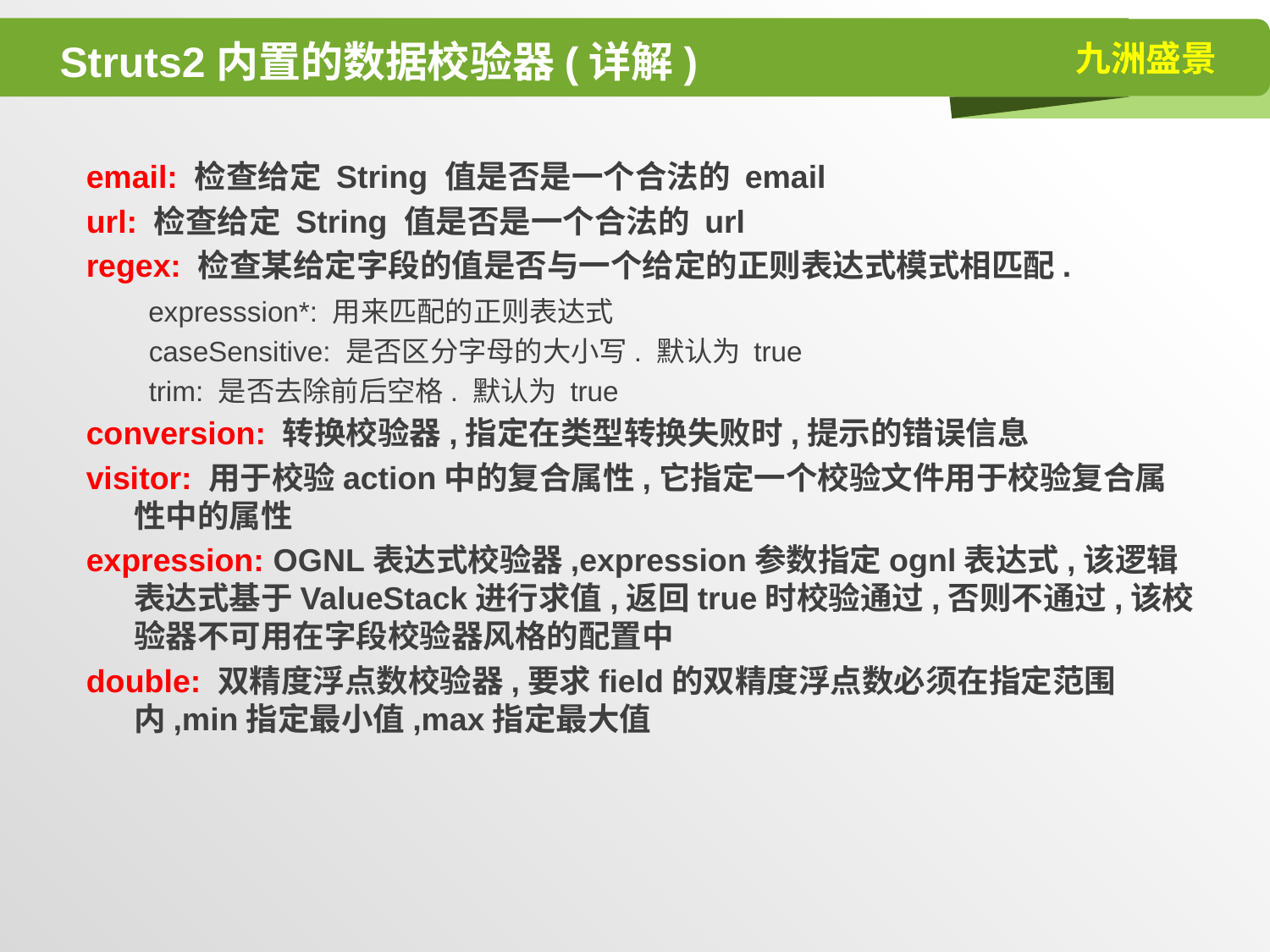

# Struts2内置的数据校验器(详解)
email: 检查给定 String 值是否是一个合法的 email
url: 检查给定 String 值是否是一个合法的 url
regex: 检查某给定字段的值是否与一个给定的正则表达式模式相匹配.
       expresssion*: 用来匹配的正则表达式
        caseSensitive: 是否区分字母的大小写. 默认为 true
        trim: 是否去除前后空格. 默认为 true
conversion: 转换校验器,指定在类型转换失败时,提示的错误信息
visitor: 用于校验action中的复合属性,它指定一个校验文件用于校验复合属性中的属性
expression: OGNL表达式校验器,expression参数指定ognl表达式,该逻辑表达式基于ValueStack进行求值,返回true时校验通过,否则不通过,该校验器不可用在字段校验器风格的配置中
double: 双精度浮点数校验器,要求field的双精度浮点数必须在指定范围内,min指定最小值,max指定最大值